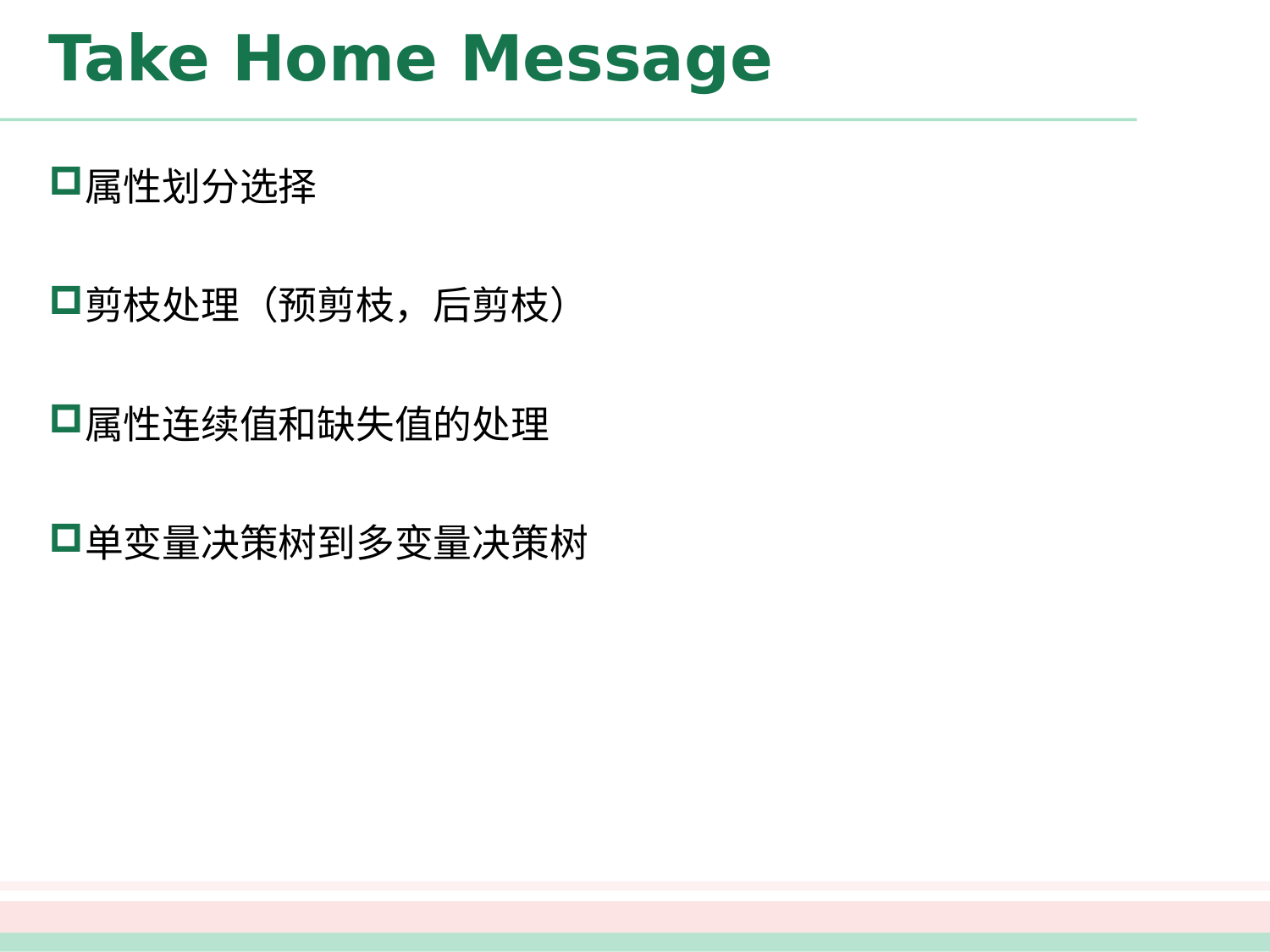

# Take Home Message
属性划分选择

剪枝处理（预剪枝，后剪枝）

属性连续值和缺失值的处理

单变量决策树到多变量决策树